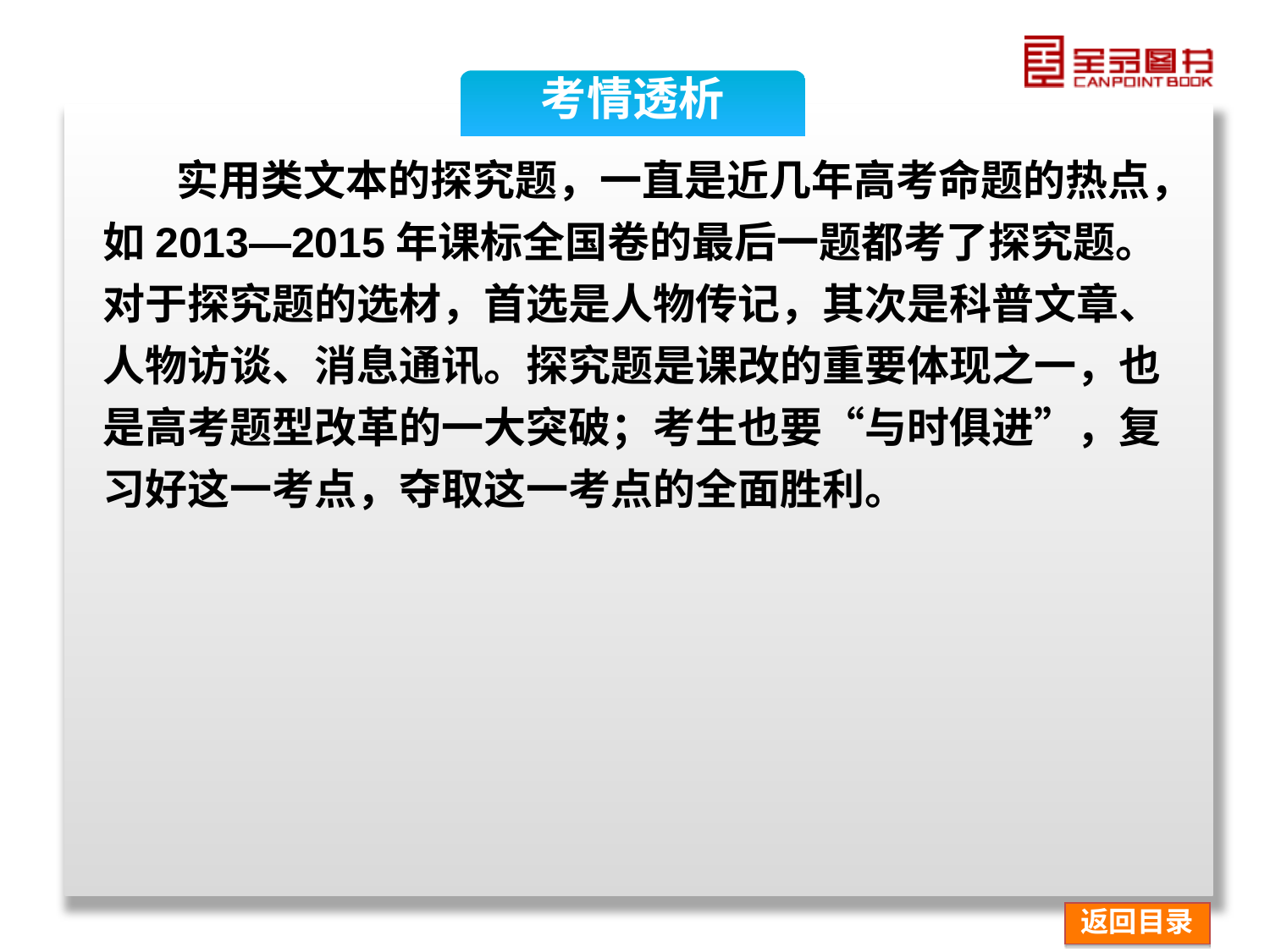

考情透析

实用类文本的探究题，一直是近几年高考命题的热点，如2013—2015年课标全国卷的最后一题都考了探究题。对于探究题的选材，首选是人物传记，其次是科普文章、人物访谈、消息通讯。探究题是课改的重要体现之一，也是高考题型改革的一大突破；考生也要“与时俱进”，复习好这一考点，夺取这一考点的全面胜利。

返回目录